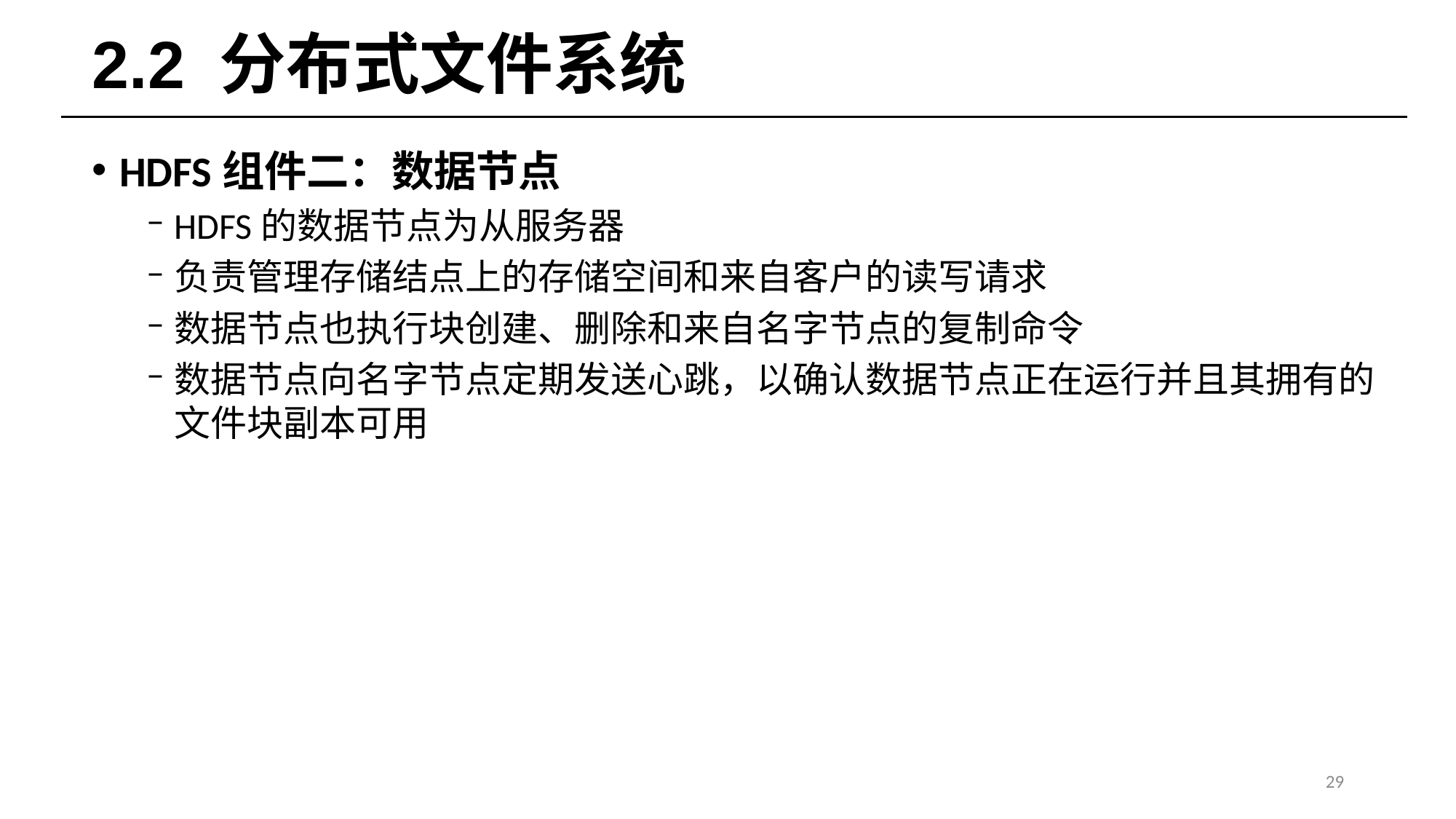

# 2.2 分布式文件系统
HDFS组件二：数据节点
HDFS的数据节点为从服务器
负责管理存储结点上的存储空间和来自客户的读写请求
数据节点也执行块创建、删除和来自名字节点的复制命令
数据节点向名字节点定期发送心跳，以确认数据节点正在运行并且其拥有的文件块副本可用

29